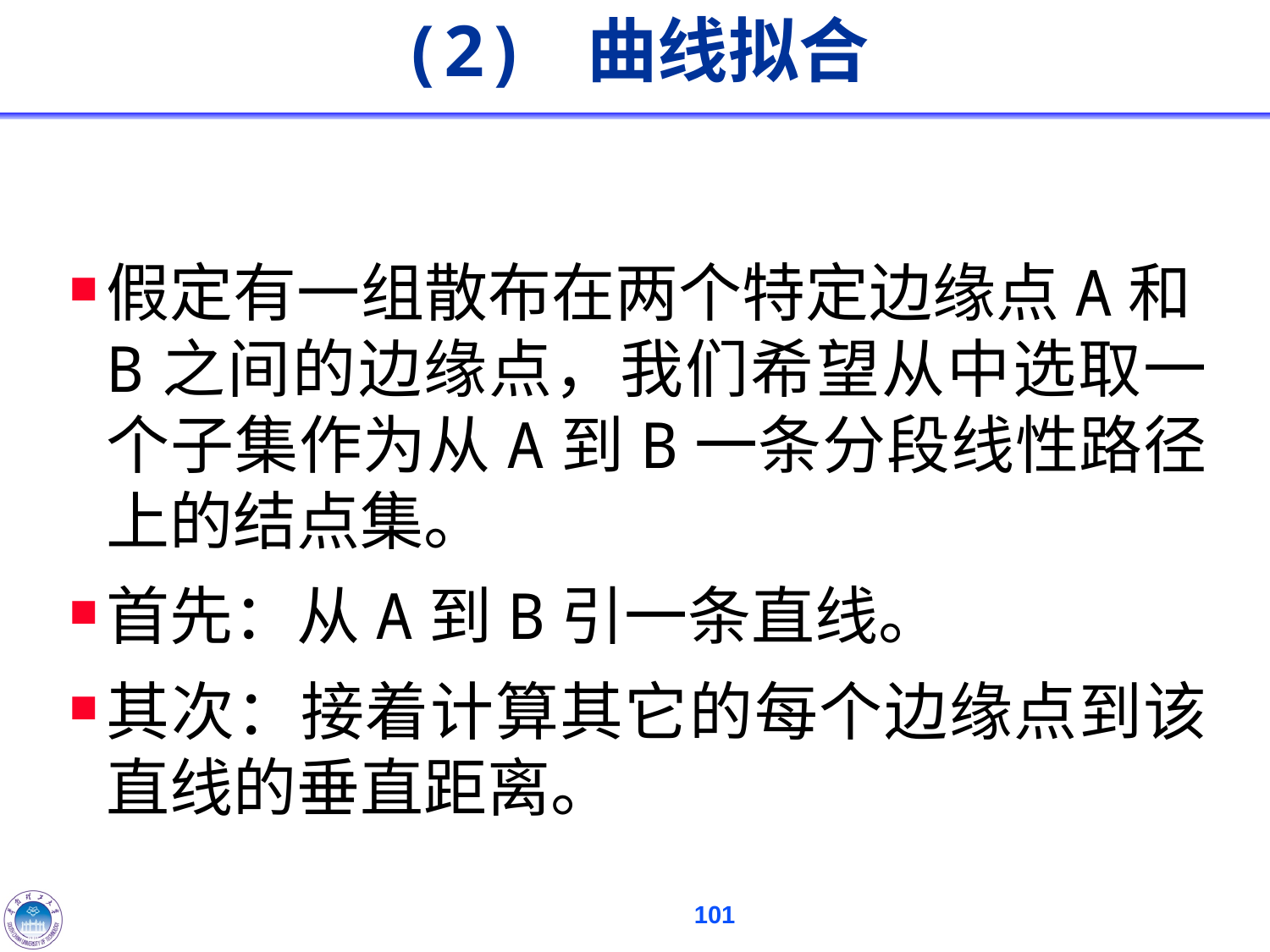

# (2) 曲线拟合

假定有一组散布在两个特定边缘点A和B之间的边缘点，我们希望从中选取一个子集作为从A到B一条分段线性路径上的结点集。
首先：从A到B引一条直线。
其次：接着计算其它的每个边缘点到该直线的垂直距离。